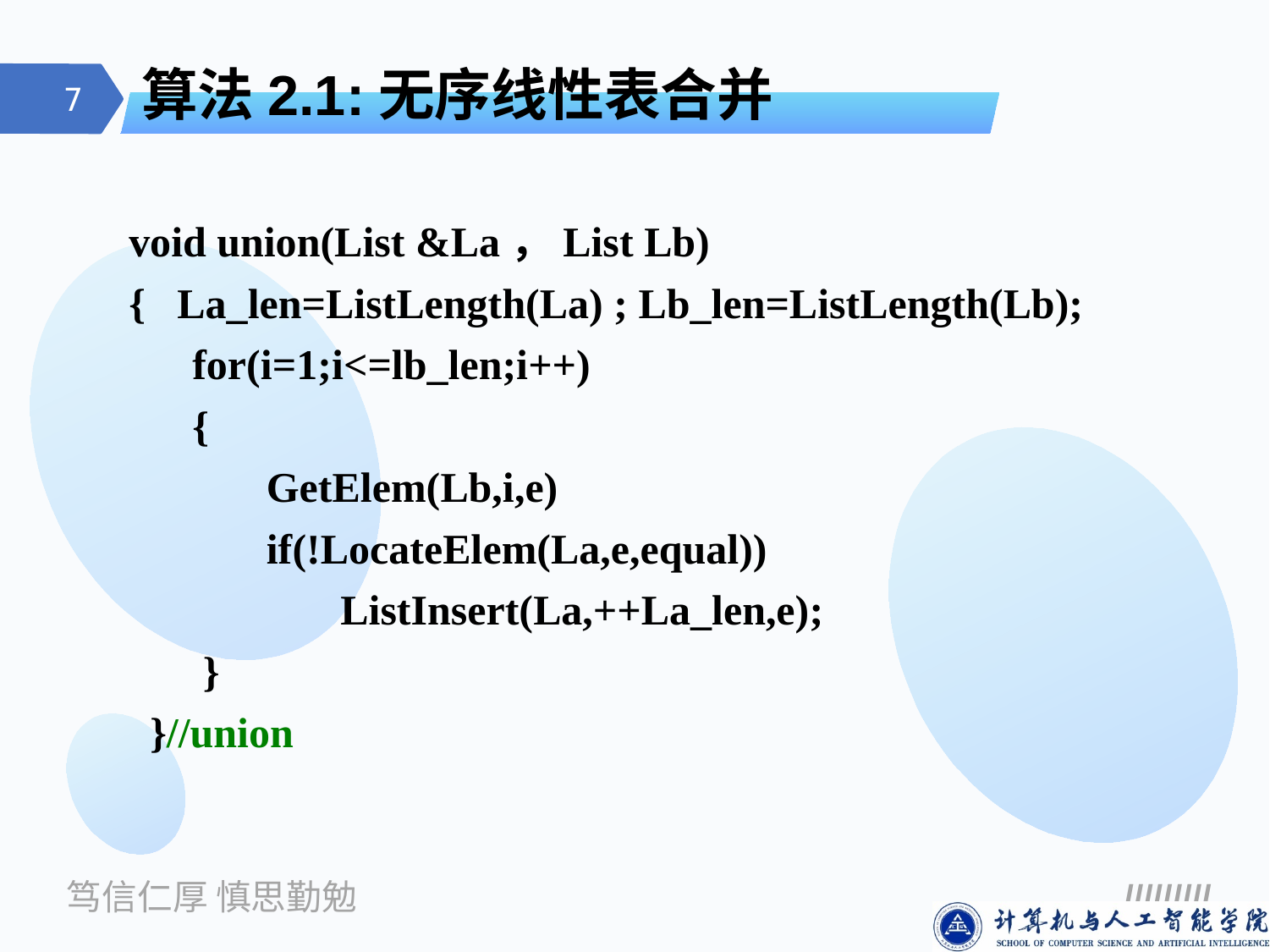

# 算法2.1:无序线性表合并
 void union(List &La，List Lb)
 {   La_len=ListLength(La) ; Lb_len=ListLength(Lb);
       for(i=1;i<=lb_len;i++)
       {
              GetElem(Lb,i,e)
              if(!LocateElem(La,e,equal))
                     ListInsert(La,++La_len,e);
        }
   }//union